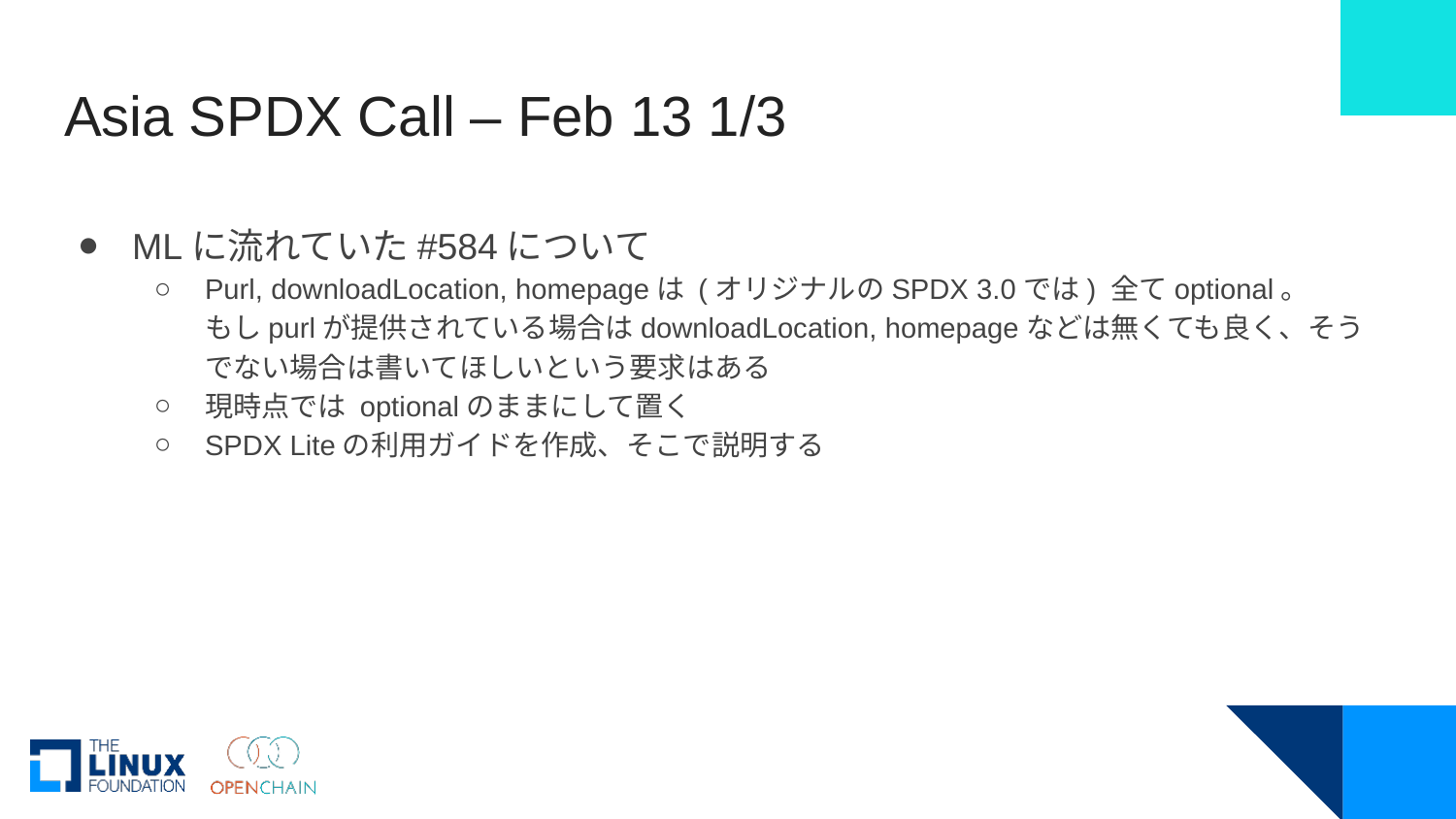

# Asia SPDX Call – Feb 13 1/3
MLに流れていた#584について
Purl, downloadLocation, homepageは (オリジナルのSPDX 3.0では) 全てoptional。
もしpurlが提供されている場合はdownloadLocation, homepageなどは無くても良く、そうでない場合は書いてほしいという要求はある
現時点では optionalのままにして置く
SPDX Liteの利用ガイドを作成、そこで説明する